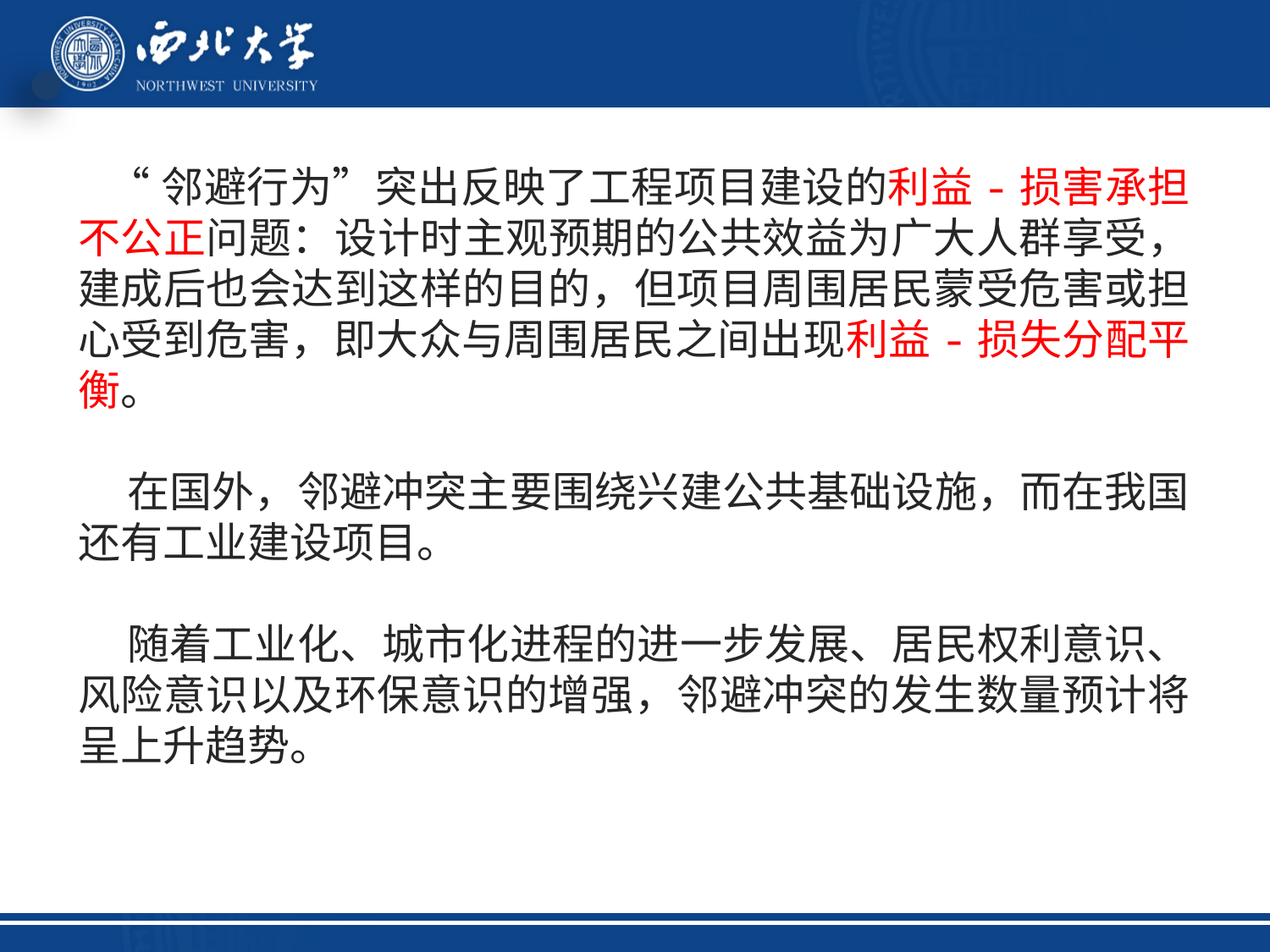

“邻避行为”突出反映了工程项目建设的利益-损害承担不公正问题：设计时主观预期的公共效益为广大人群享受，建成后也会达到这样的目的，但项目周围居民蒙受危害或担心受到危害，即大众与周围居民之间出现利益-损失分配平衡。

    在国外，邻避冲突主要围绕兴建公共基础设施，而在我国还有工业建设项目。

    随着工业化、城市化进程的进一步发展、居民权利意识、风险意识以及环保意识的增强，邻避冲突的发生数量预计将呈上升趋势。